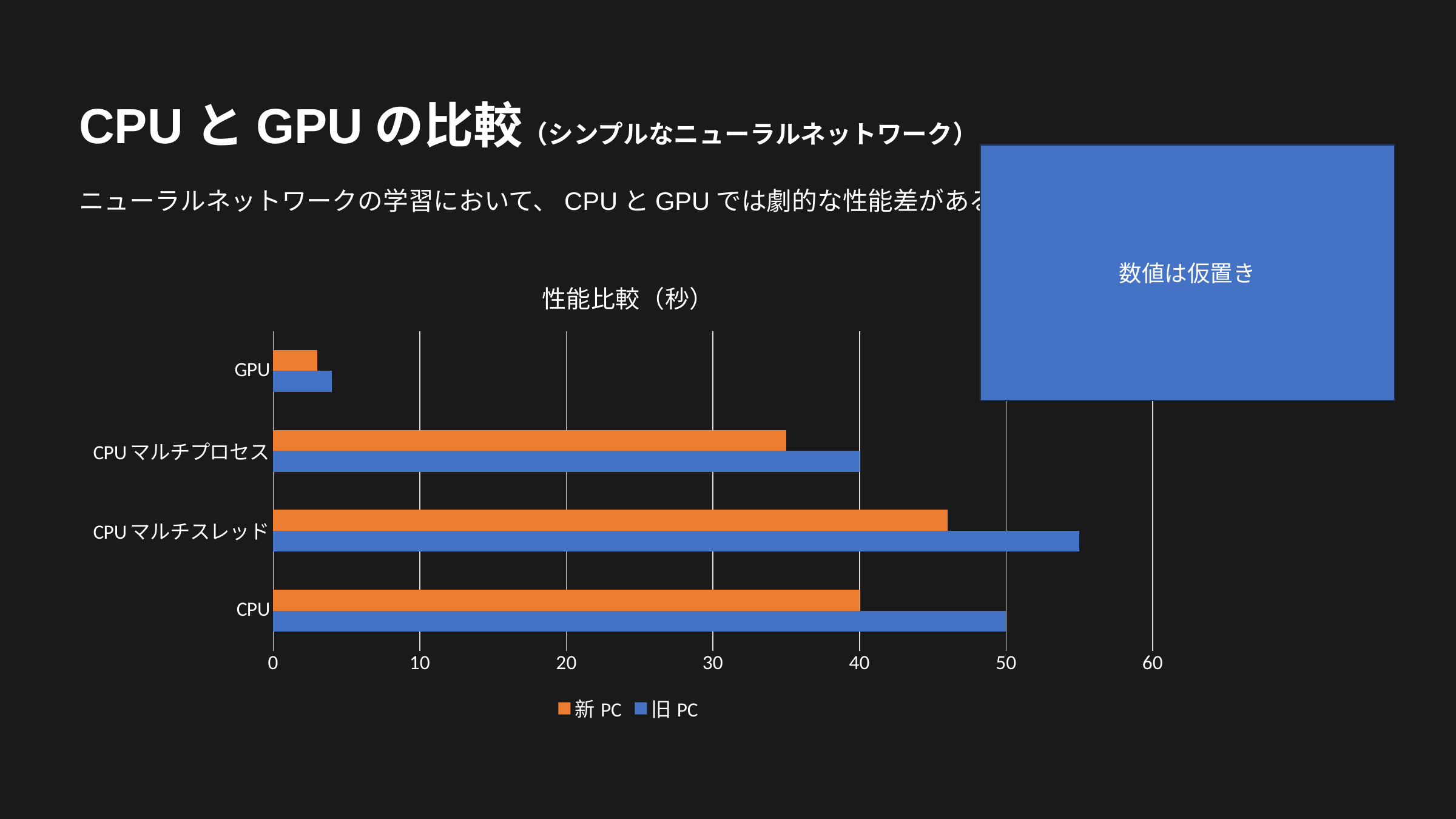

CPUとGPUの比較（シンプルなニューラルネットワーク）
数値は仮置き
ニューラルネットワークの学習において、CPUとGPUでは劇的な性能差がある。

### Chart: 性能比較（秒）

| Category | 旧PC | 新PC |
|---|---|---|
| CPU | 50.0 | 40.0 |
| CPUマルチスレッド | 55.0 | 46.0 |
| CPUマルチプロセス | 40.0 | 35.0 |
| GPU | 4.0 | 3.0 |